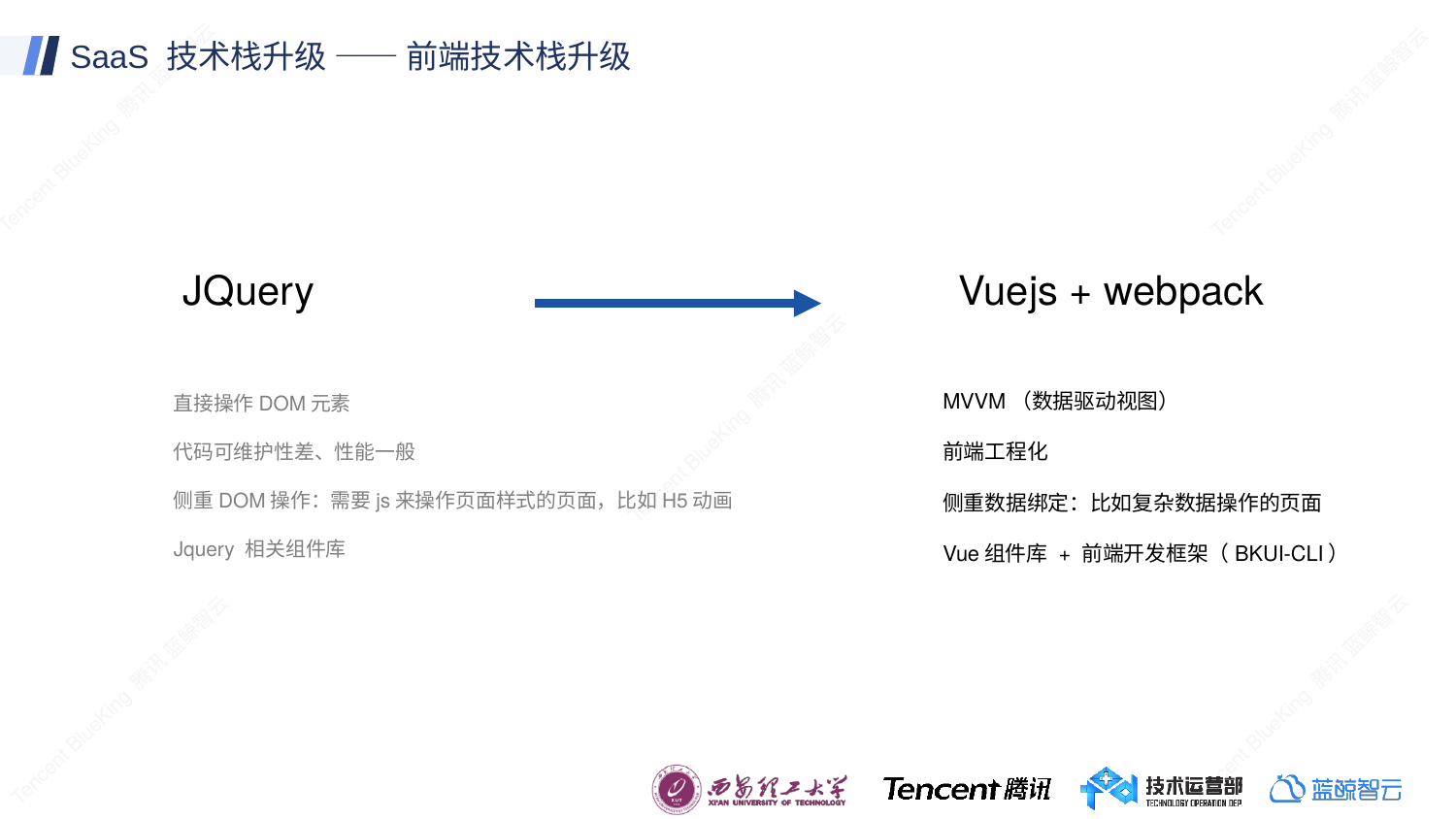

# SaaS 技术栈升级 —— 前端技术栈升级
JQuery
Vuejs + webpack
MVVM（数据驱动视图）

前端工程化

侧重数据绑定：比如复杂数据操作的页面

Vue组件库 + 前端开发框架（BKUI-CLI）
直接操作DOM元素

代码可维护性差、性能一般

侧重DOM操作：需要js来操作页面样式的页面，比如H5动画

Jquery 相关组件库